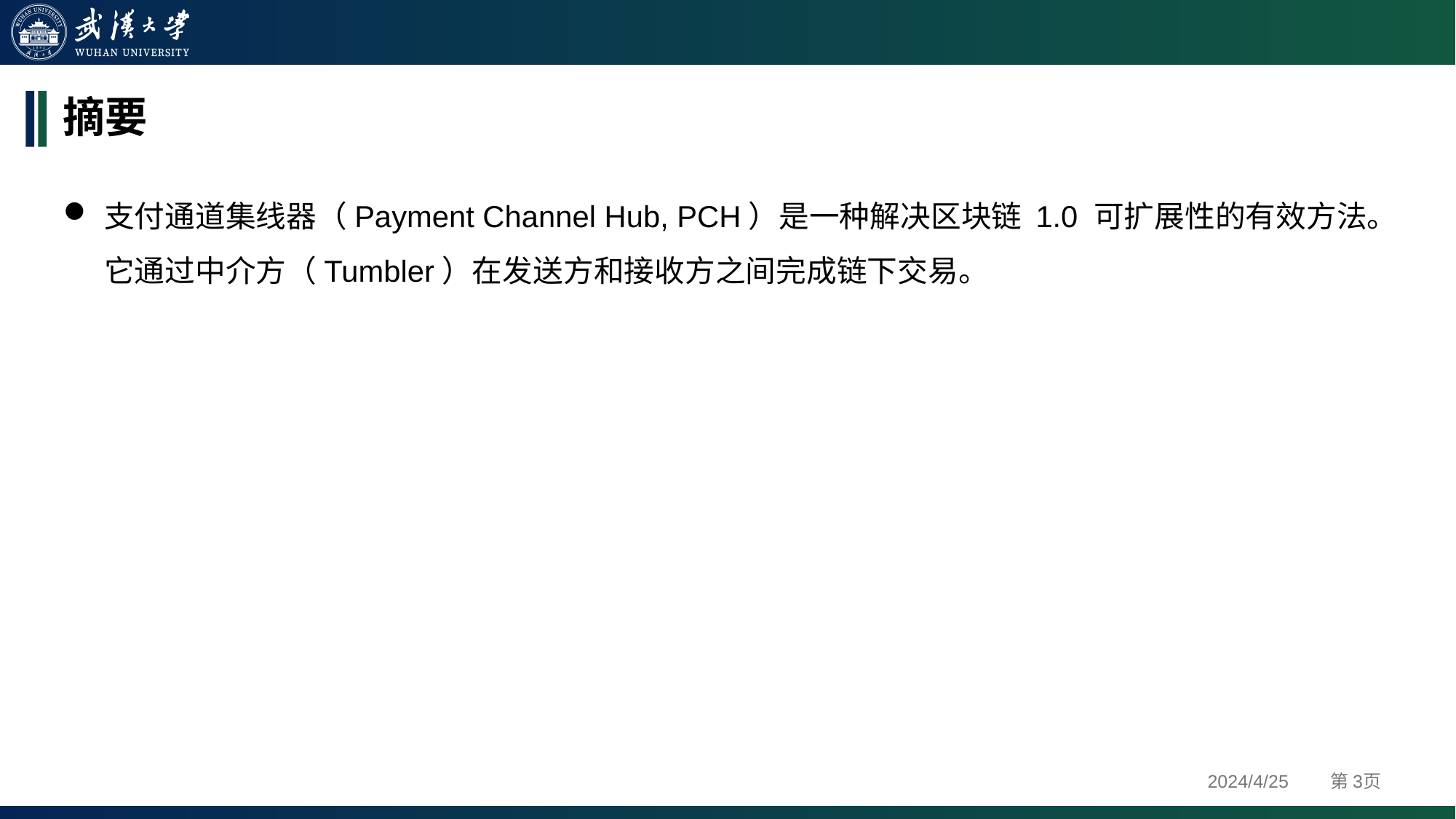

# 摘要
支付通道集线器（Payment Channel Hub, PCH）是一种解决区块链 1.0 可扩展性的有效方法。它通过中介方（Tumbler）在发送方和接收方之间完成链下交易。
2024/4/25
第3页